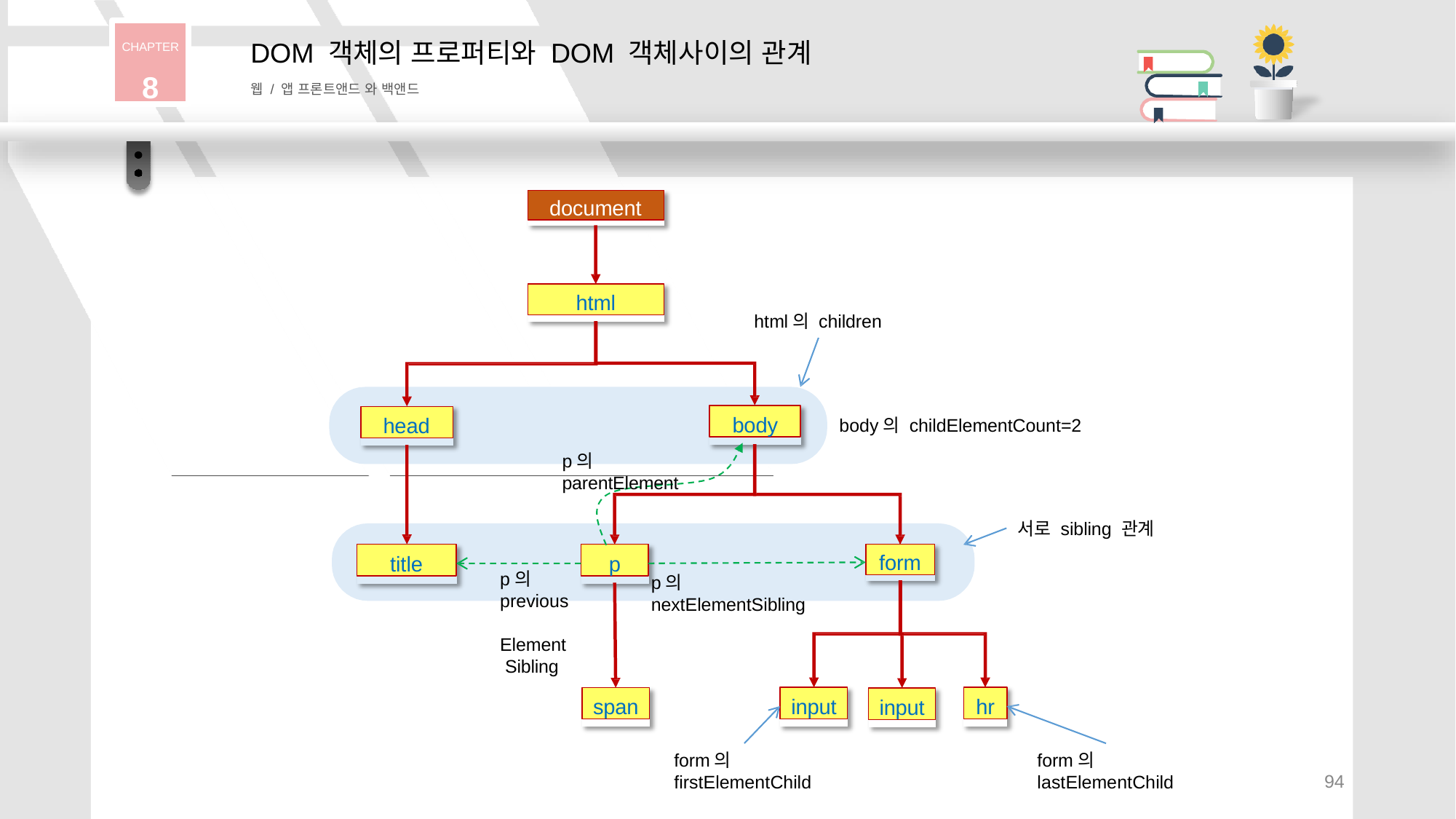

CHAPTER

8

# DOM 객체의 프로퍼티와 DOM 객체사이의 관계

웹 / 앱 프론트앤드 와 백앤드

document

html
html의 children

body
head
body의 childElementCount=2

p의 parentElement
서로 sibling 관계

title
p
form

p의  previous  Element  Sibling
p의 nextElementSibling

input
hr
span
input

form의  firstElementChild
form의  lastElementChild
94